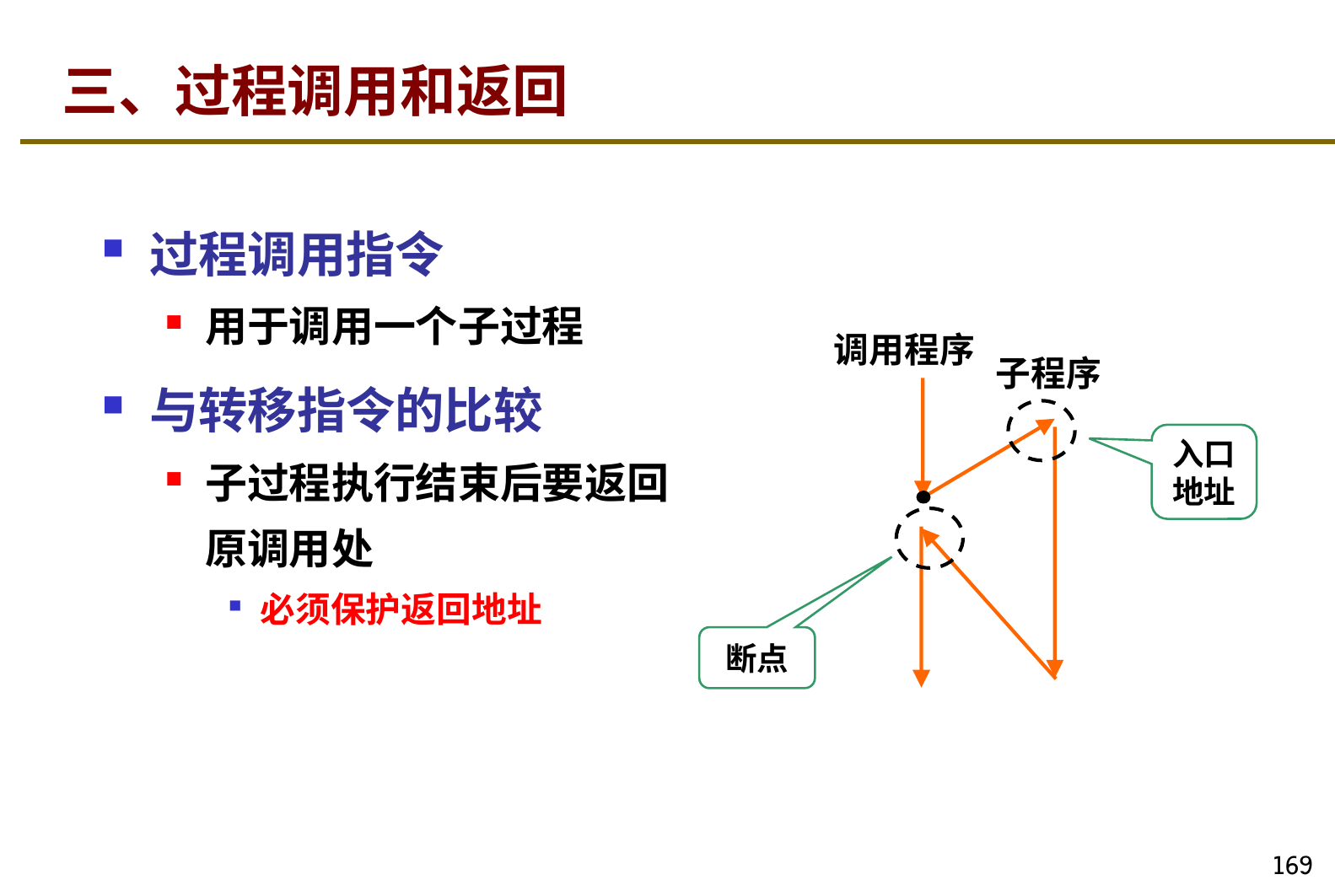

# 三、过程调用和返回
过程调用指令
用于调用一个子过程
与转移指令的比较
子过程执行结束后要返回原调用处
必须保护返回地址
调用程序
子程序

入口地址

断点
169